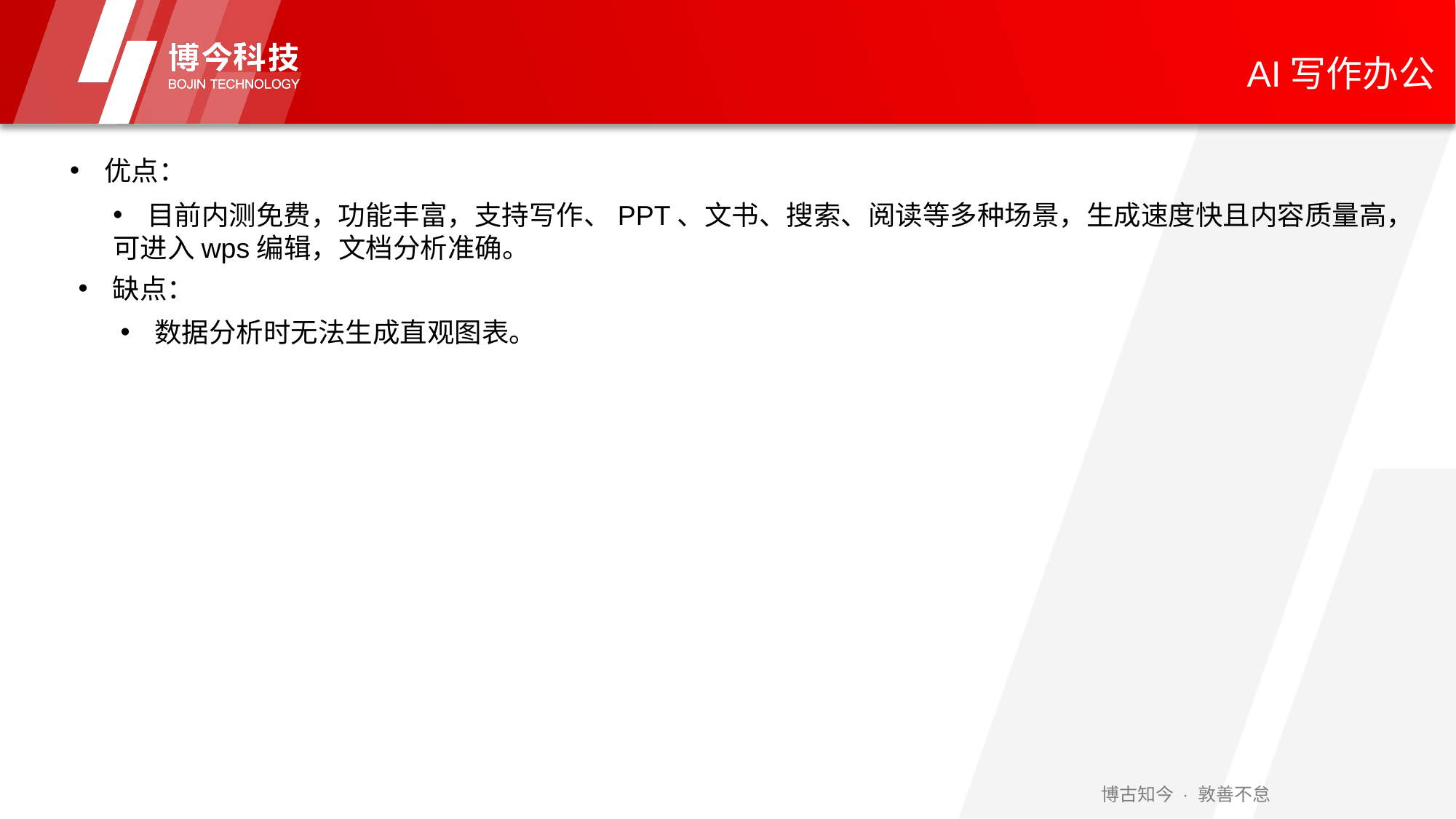

AI写作办公
优点：
目前内测免费，功能丰富，支持写作、PPT、文书、搜索、阅读等多种场景，生成速度快且内容质量高，
可进入wps编辑，文档分析准确。
缺点：
数据分析时无法生成直观图表。